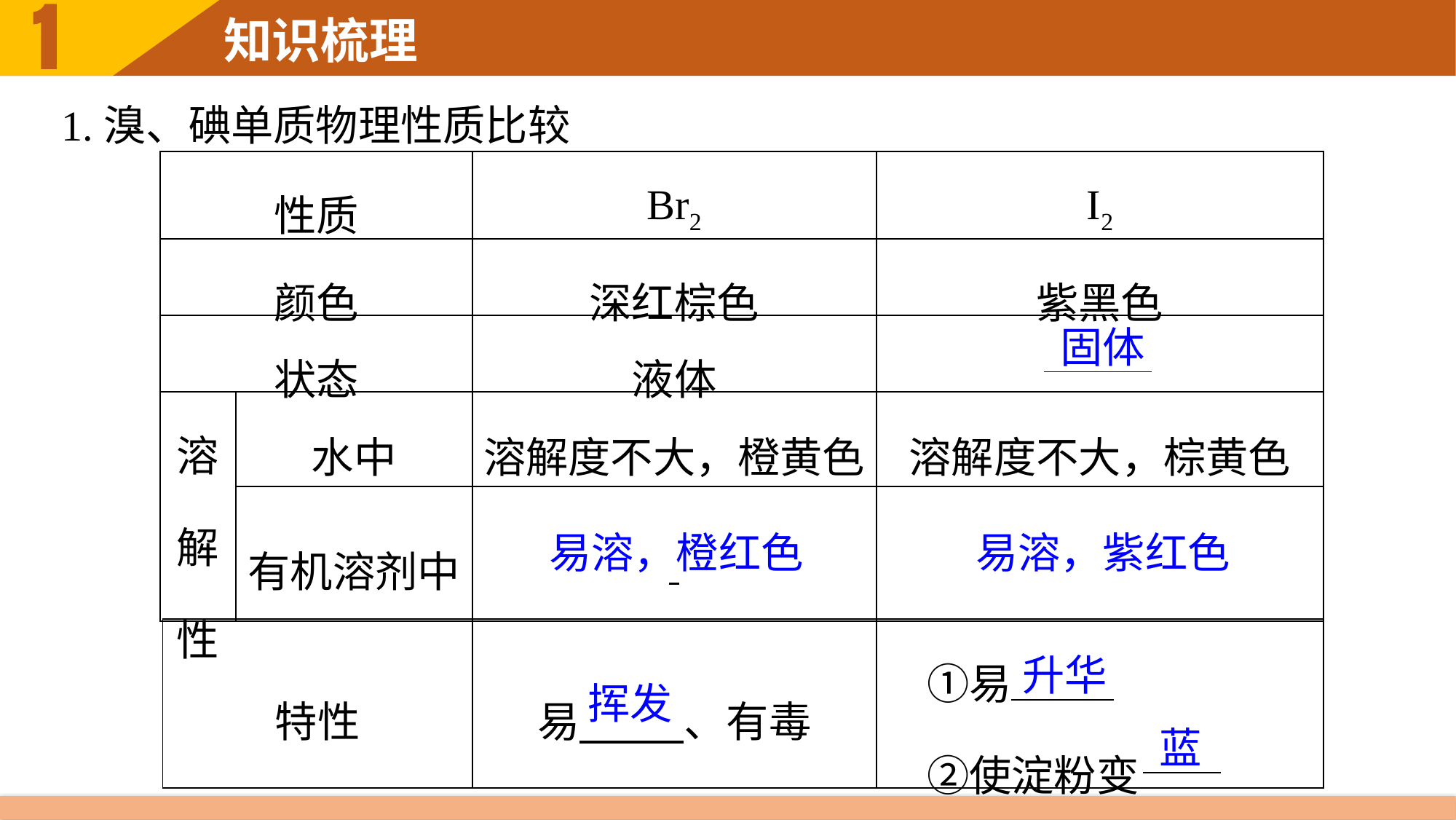

1.溴、碘单质物理性质比较
| 性质 |  | Br2 | I2 |
| --- | --- | --- | --- |
| 颜色 |  | 深红棕色 | 紫黑色 |
| 状态 |  | 液体 |  |
| 溶 解 性 | 水中 | 溶解度不大，橙黄色 | 溶解度不大，棕黄色 |
|  | 有机溶剂中 |  |  |
固体
易溶，橙红色
易溶，紫红色
| 特性 | 易 、有毒 | ①易 　②使淀粉变 |
| --- | --- | --- |
升华
挥发
蓝